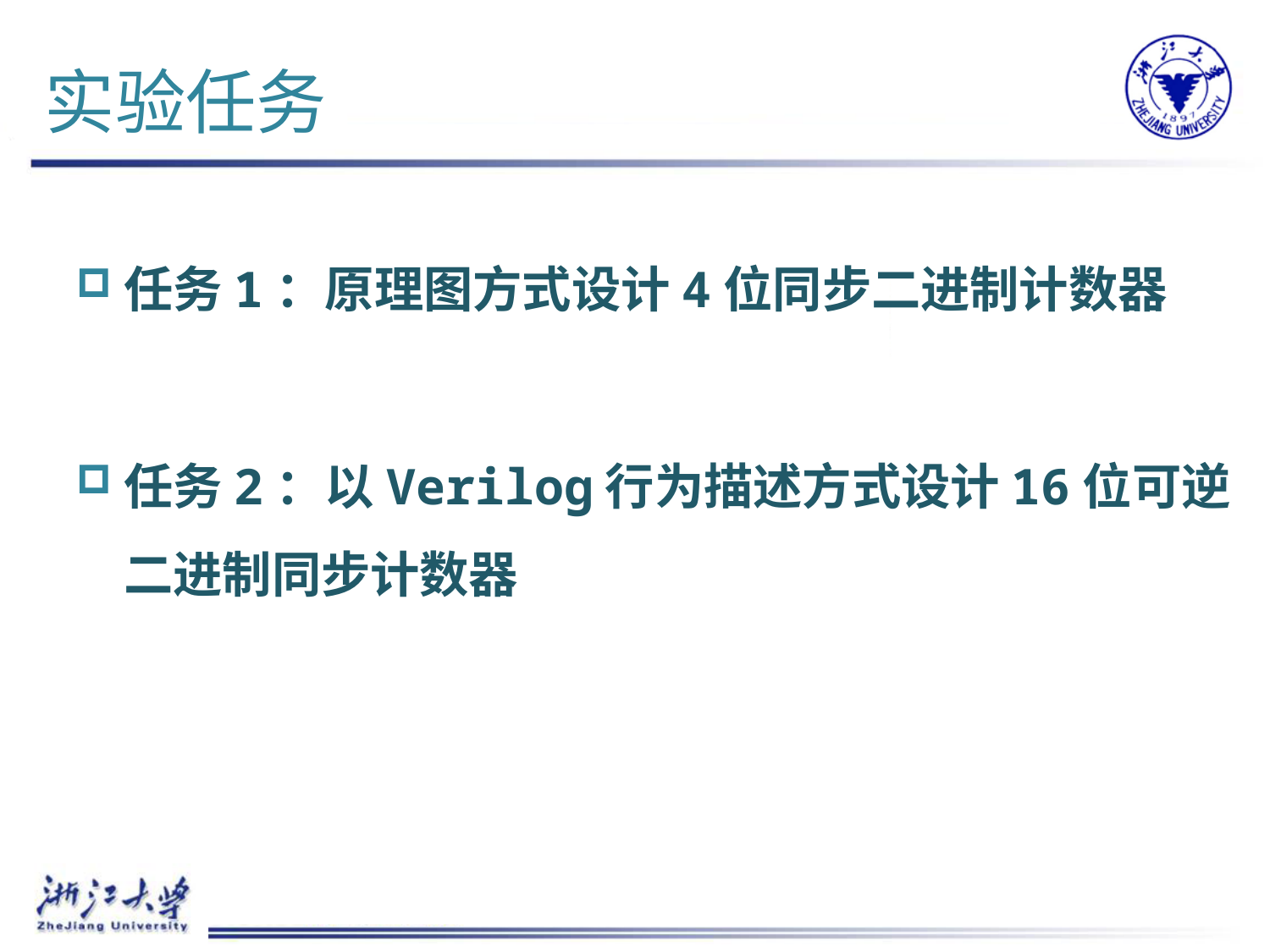

# 实验任务
任务1：原理图方式设计4位同步二进制计数器

任务2：以Verilog行为描述方式设计16位可逆二进制同步计数器